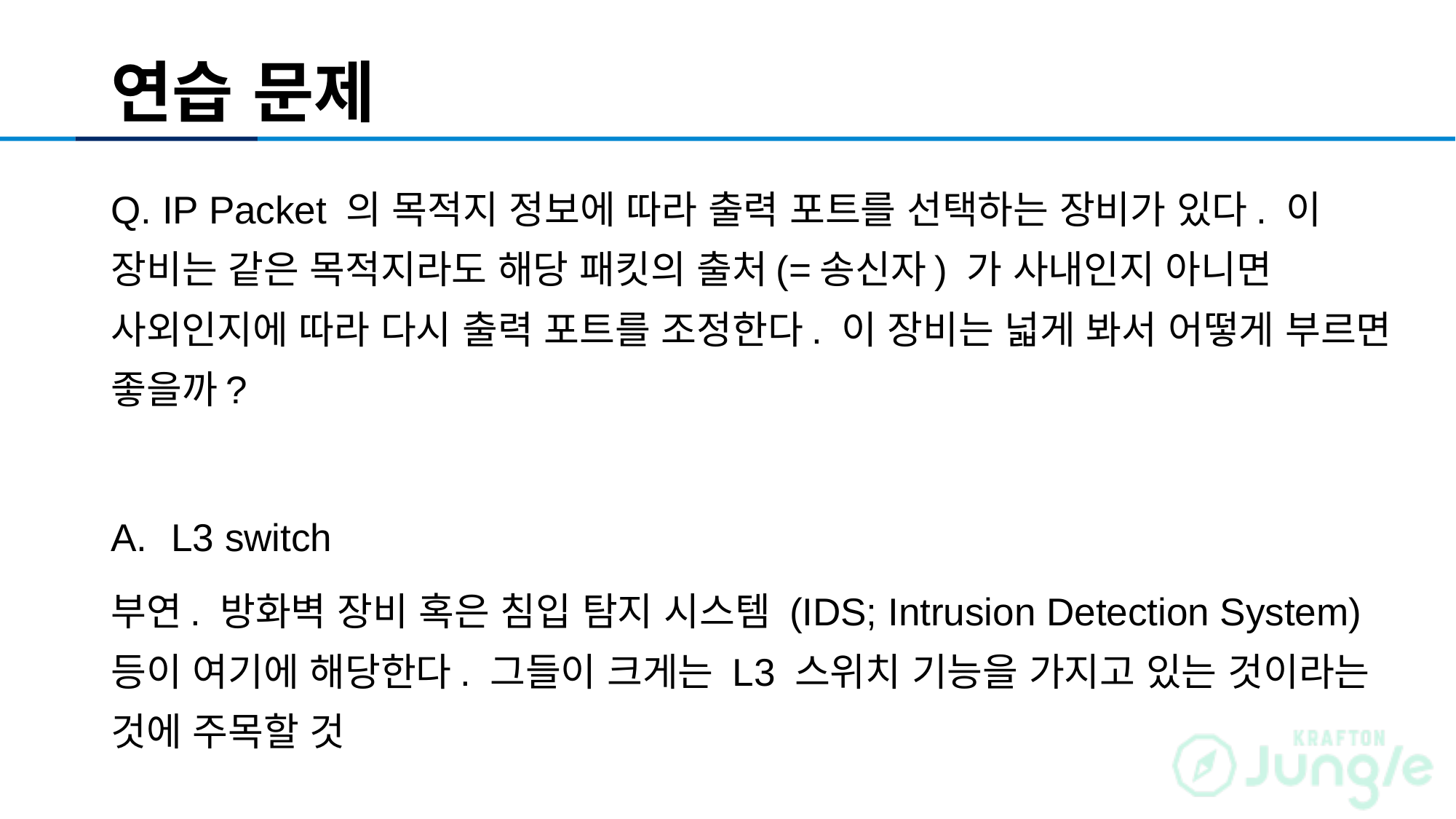

# 연습 문제
Q. IP Packet 의 목적지 정보에 따라 출력 포트를 선택하는 장비가 있다. 이 장비는 같은 목적지라도 해당 패킷의 출처(=송신자) 가 사내인지 아니면 사외인지에 따라 다시 출력 포트를 조정한다. 이 장비는 넓게 봐서 어떻게 부르면 좋을까?

L3 switch
부연. 방화벽 장비 혹은 침입 탐지 시스템 (IDS; Intrusion Detection System) 등이 여기에 해당한다. 그들이 크게는 L3 스위치 기능을 가지고 있는 것이라는 것에 주목할 것